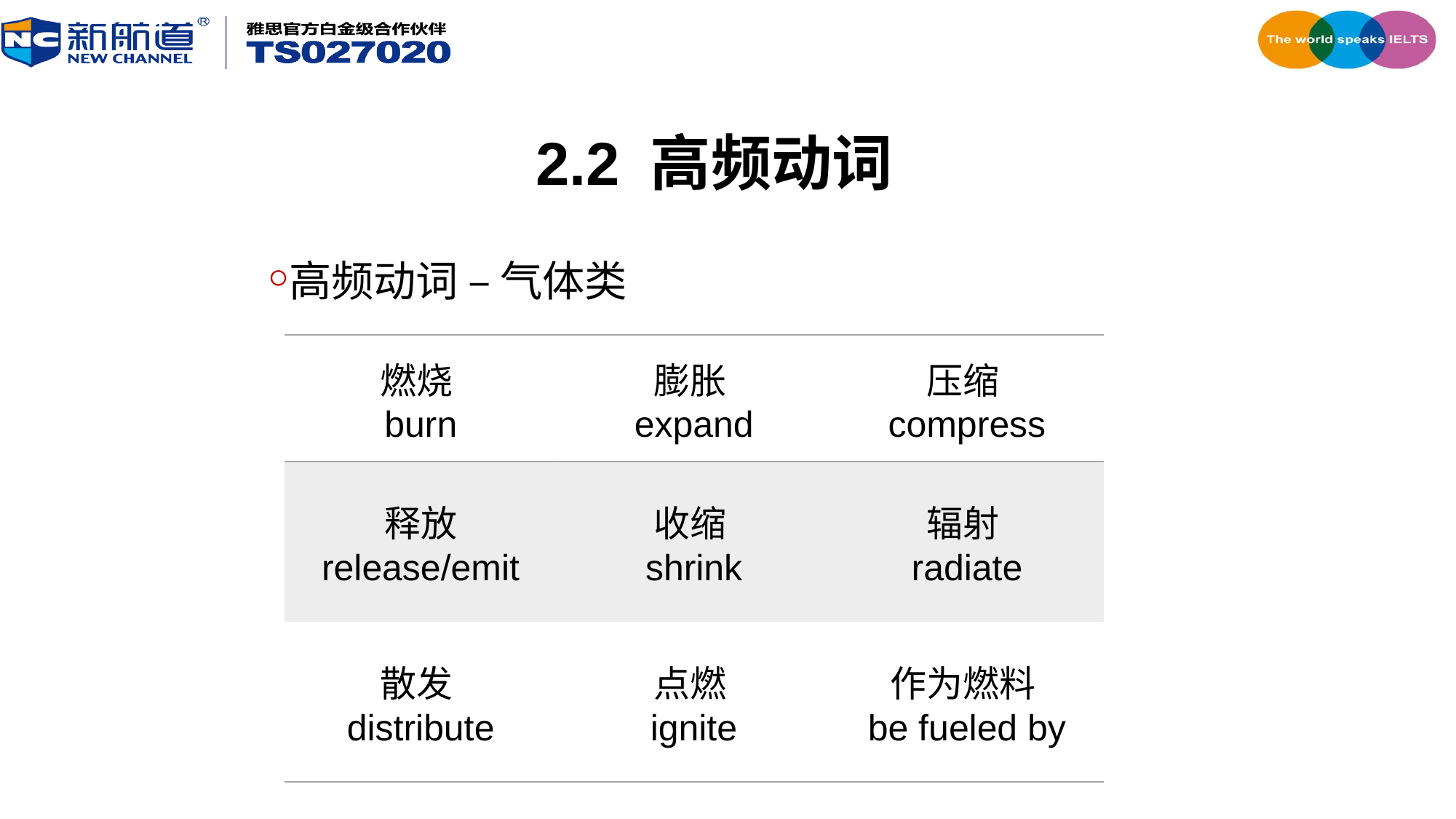

2.2 高频动词
高频动词 – 气体类
| 燃烧 burn | 膨胀 expand | 压缩 compress |
| --- | --- | --- |
| 释放 release/emit | 收缩 shrink | 辐射 radiate |
| 散发 distribute | 点燃 ignite | 作为燃料 be fueled by |